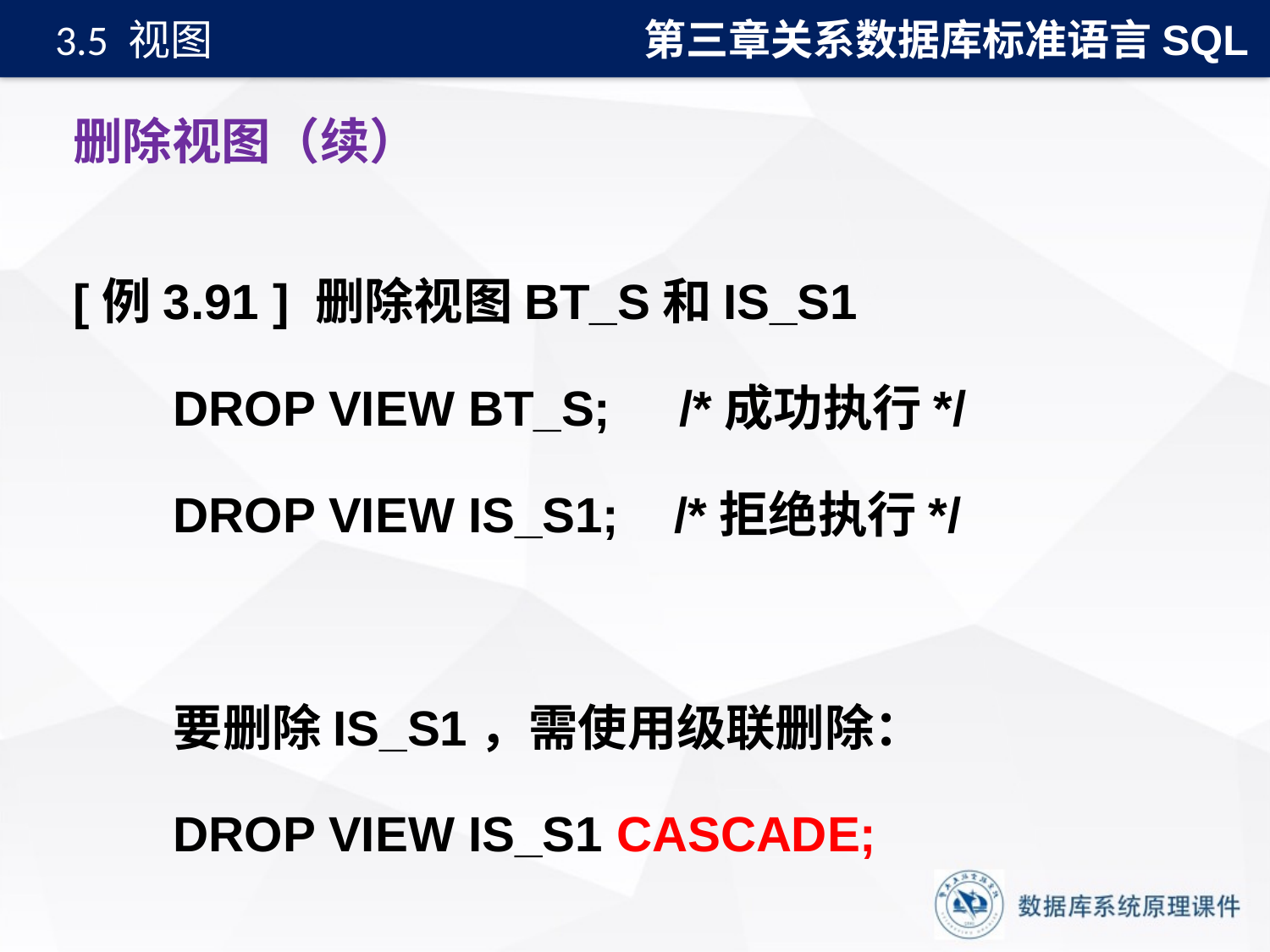

第三章关系数据库标准语言SQL
3.5 视图
# 删除视图（续）
[例3.91 ] 删除视图BT_S和IS_S1
DROP VIEW BT_S;     /*成功执行*/
DROP VIEW IS_S1;    /*拒绝执行*/

要删除IS_S1，需使用级联删除：
DROP VIEW IS_S1 CASCADE;